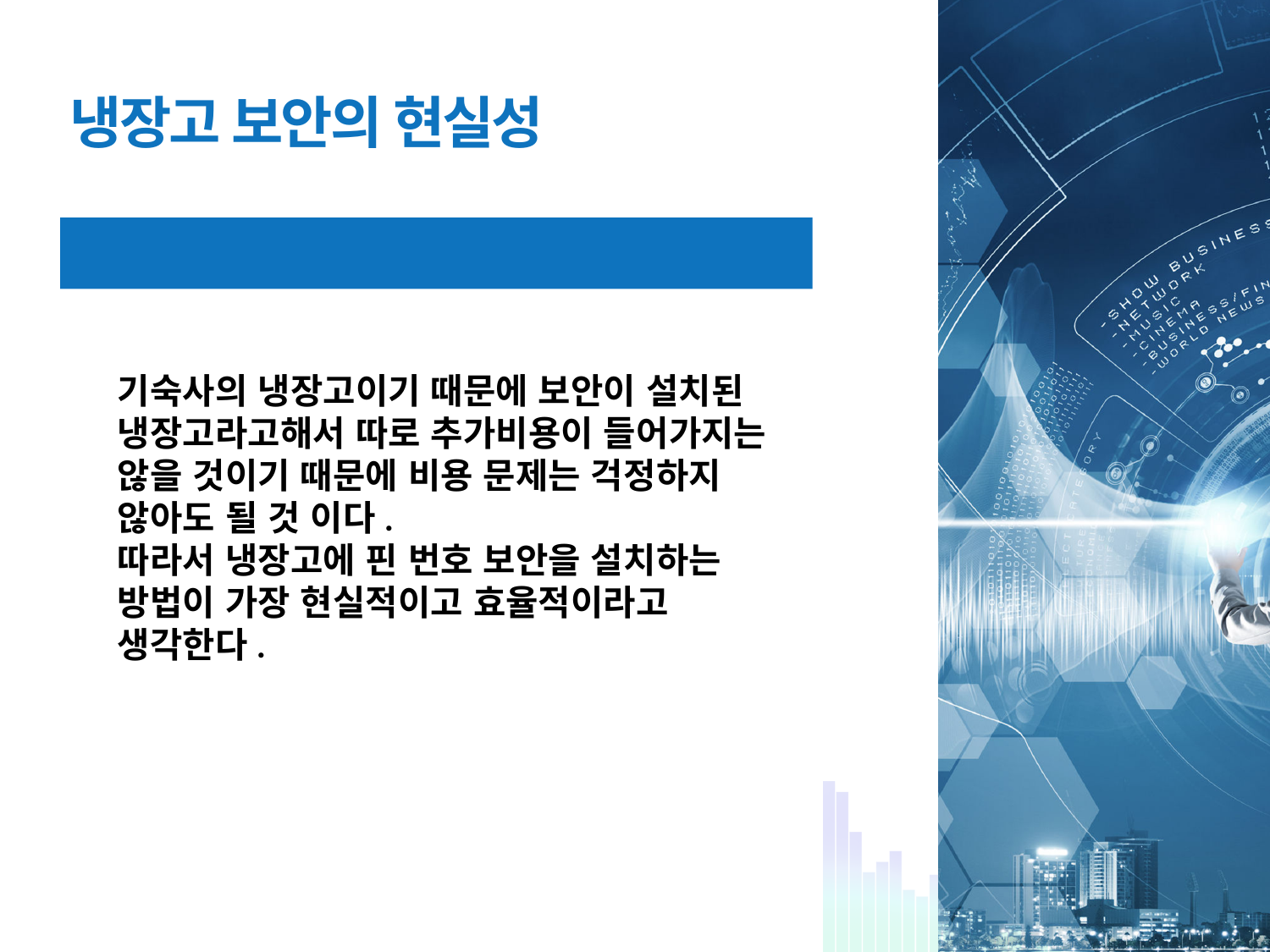

# 냉장고 보안의 현실성
비용 문제

기숙사의 냉장고이기 때문에 보안이 설치된 냉장고라고해서 따로 추가비용이 들어가지는 않을 것이기 때문에 비용 문제는 걱정하지 않아도 될 것 이다.
따라서 냉장고에 핀 번호 보안을 설치하는 방법이 가장 현실적이고 효율적이라고 생각한다.